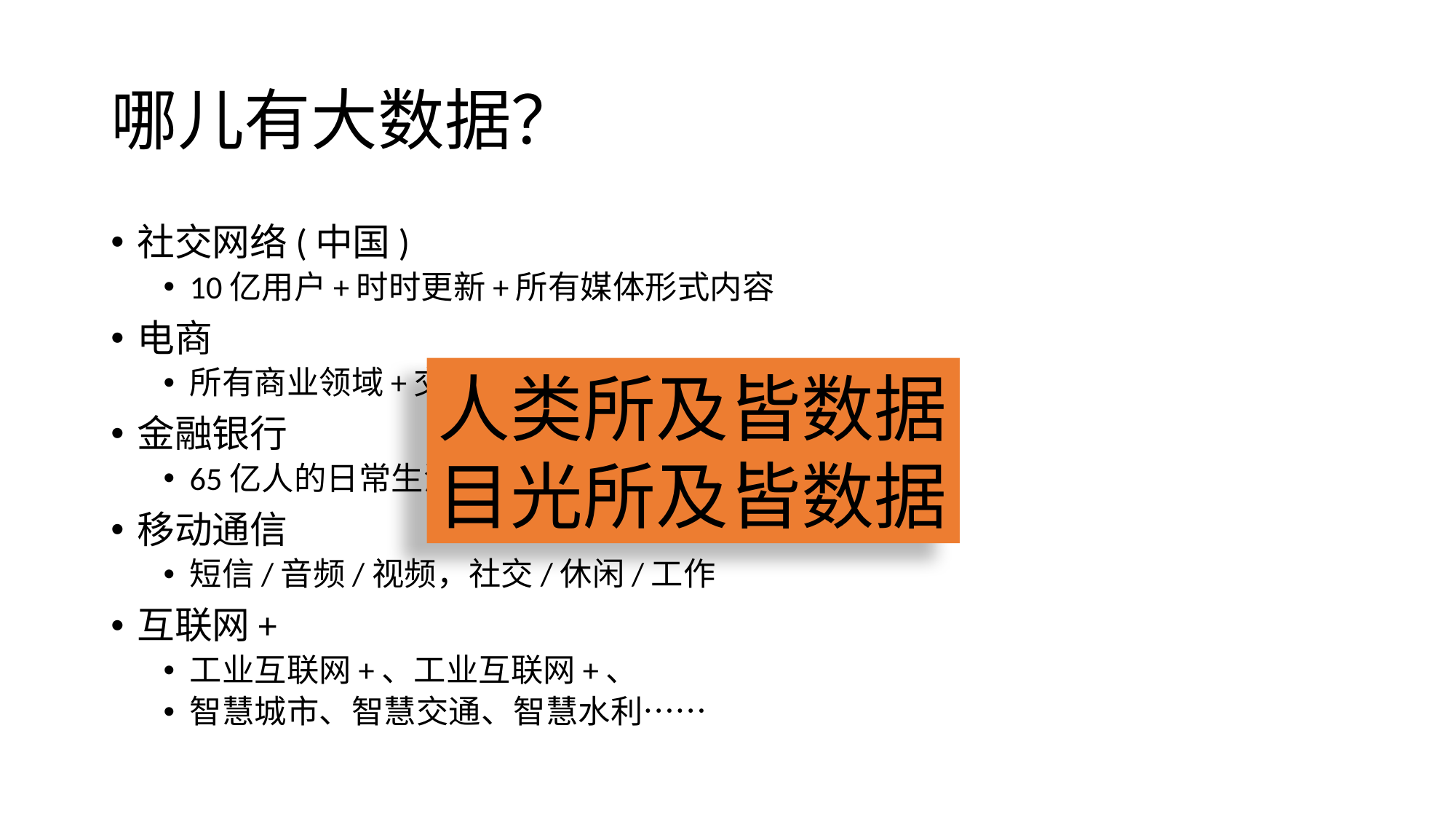

# 哪儿有大数据？
社交网络(中国)
10亿用户+时时更新+所有媒体形式内容
电商
所有商业领域+交易过程中的所有细节
金融银行
65亿人的日常生活依赖其中
移动通信
短信/音频/视频，社交/休闲/工作
互联网+
工业互联网+、工业互联网+、
智慧城市、智慧交通、智慧水利……
人类所及皆数据目光所及皆数据